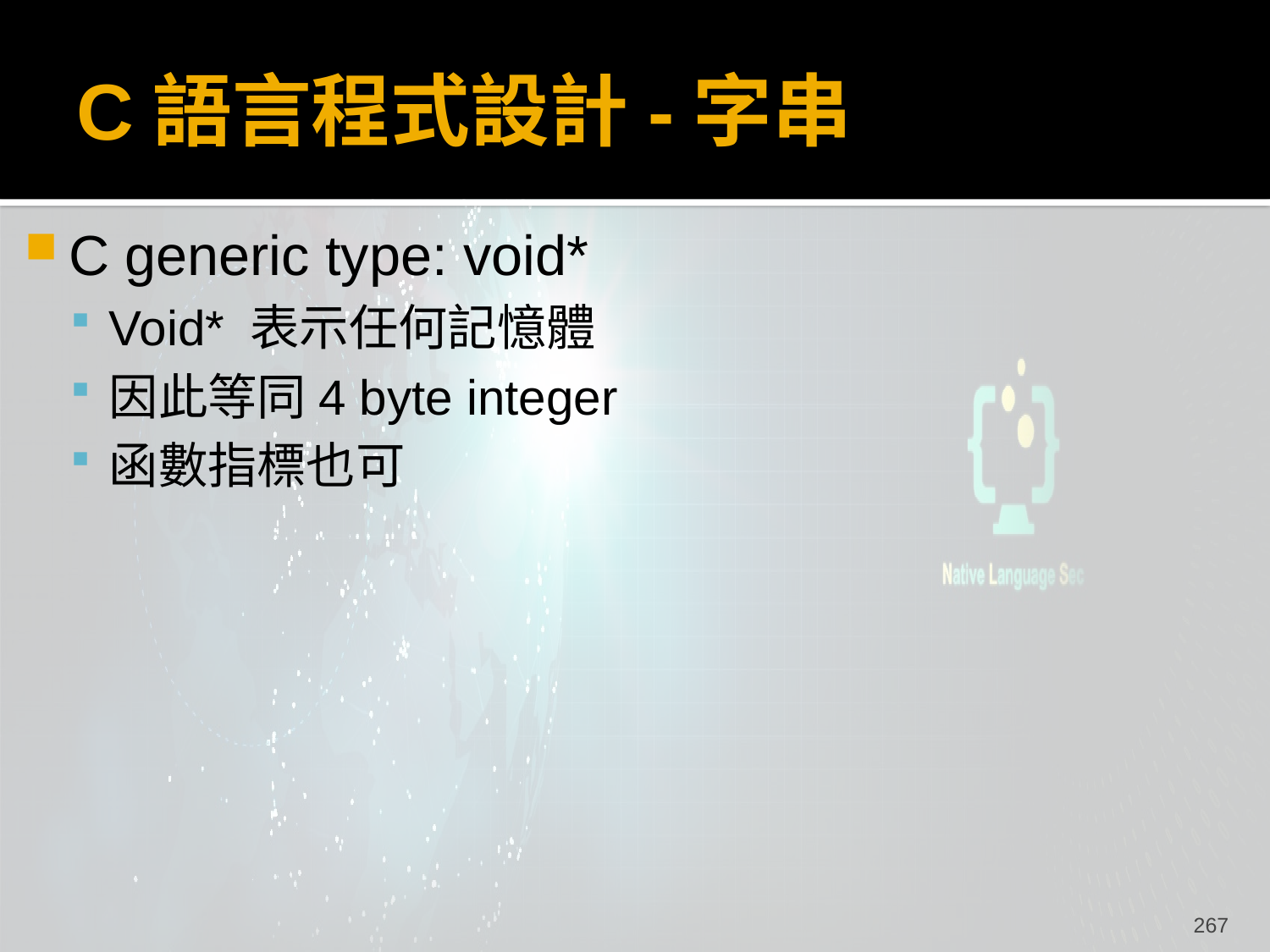

# C語言程式設計-字串
C generic type: void*
Void* 表示任何記憶體
因此等同4 byte integer
函數指標也可
267